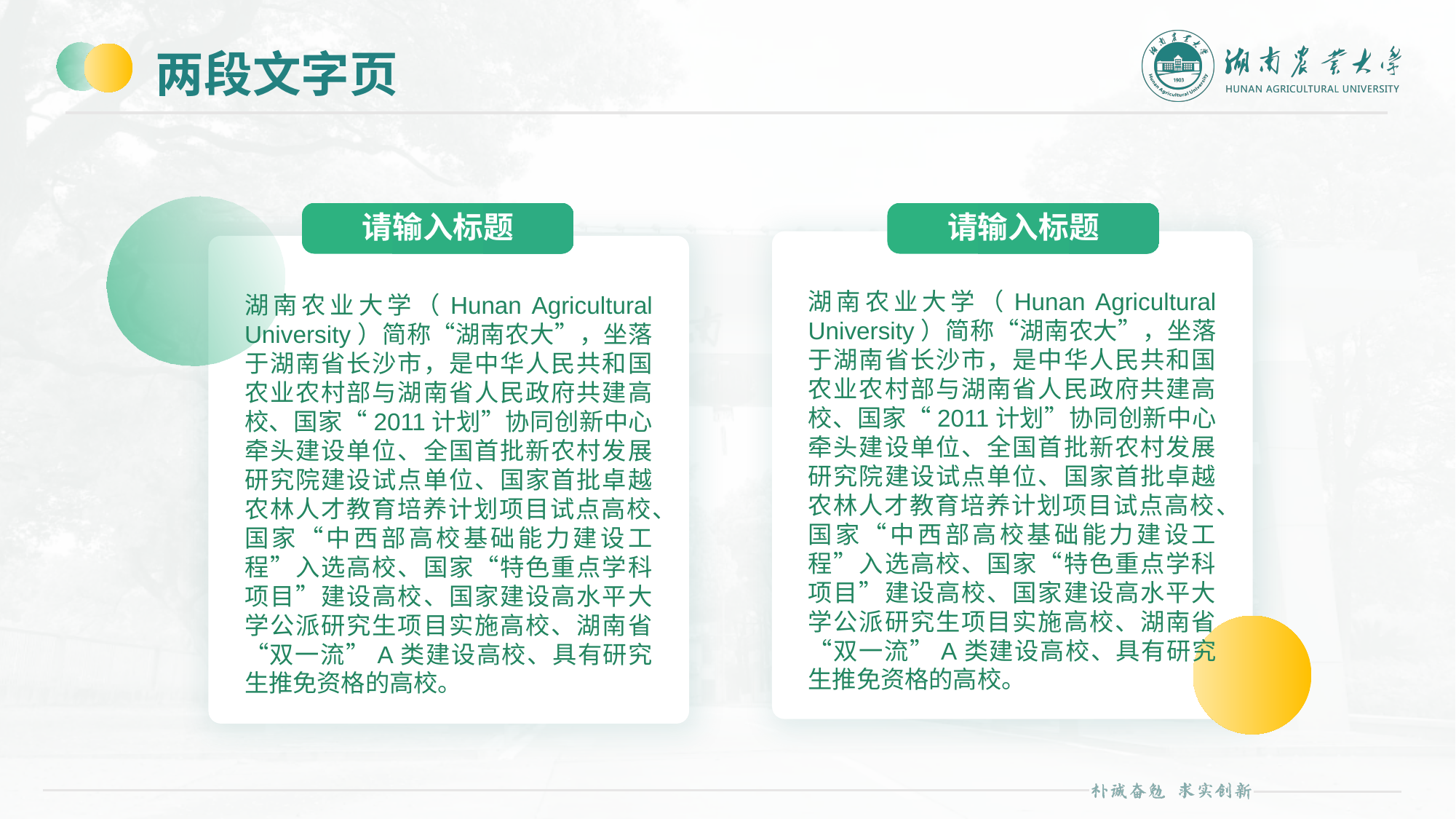

# 两段文字页

请输入标题
请输入标题

湖南农业大学（Hunan Agricultural University）简称“湖南农大”，坐落于湖南省长沙市，是中华人民共和国农业农村部与湖南省人民政府共建高校、国家“2011计划”协同创新中心牵头建设单位、全国首批新农村发展研究院建设试点单位、国家首批卓越农林人才教育培养计划项目试点高校、国家“中西部高校基础能力建设工程”入选高校、国家“特色重点学科项目”建设高校、国家建设高水平大学公派研究生项目实施高校、湖南省“双一流”A类建设高校、具有研究生推免资格的高校。
湖南农业大学（Hunan Agricultural University）简称“湖南农大”，坐落于湖南省长沙市，是中华人民共和国农业农村部与湖南省人民政府共建高校、国家“2011计划”协同创新中心牵头建设单位、全国首批新农村发展研究院建设试点单位、国家首批卓越农林人才教育培养计划项目试点高校、国家“中西部高校基础能力建设工程”入选高校、国家“特色重点学科项目”建设高校、国家建设高水平大学公派研究生项目实施高校、湖南省“双一流”A类建设高校、具有研究生推免资格的高校。